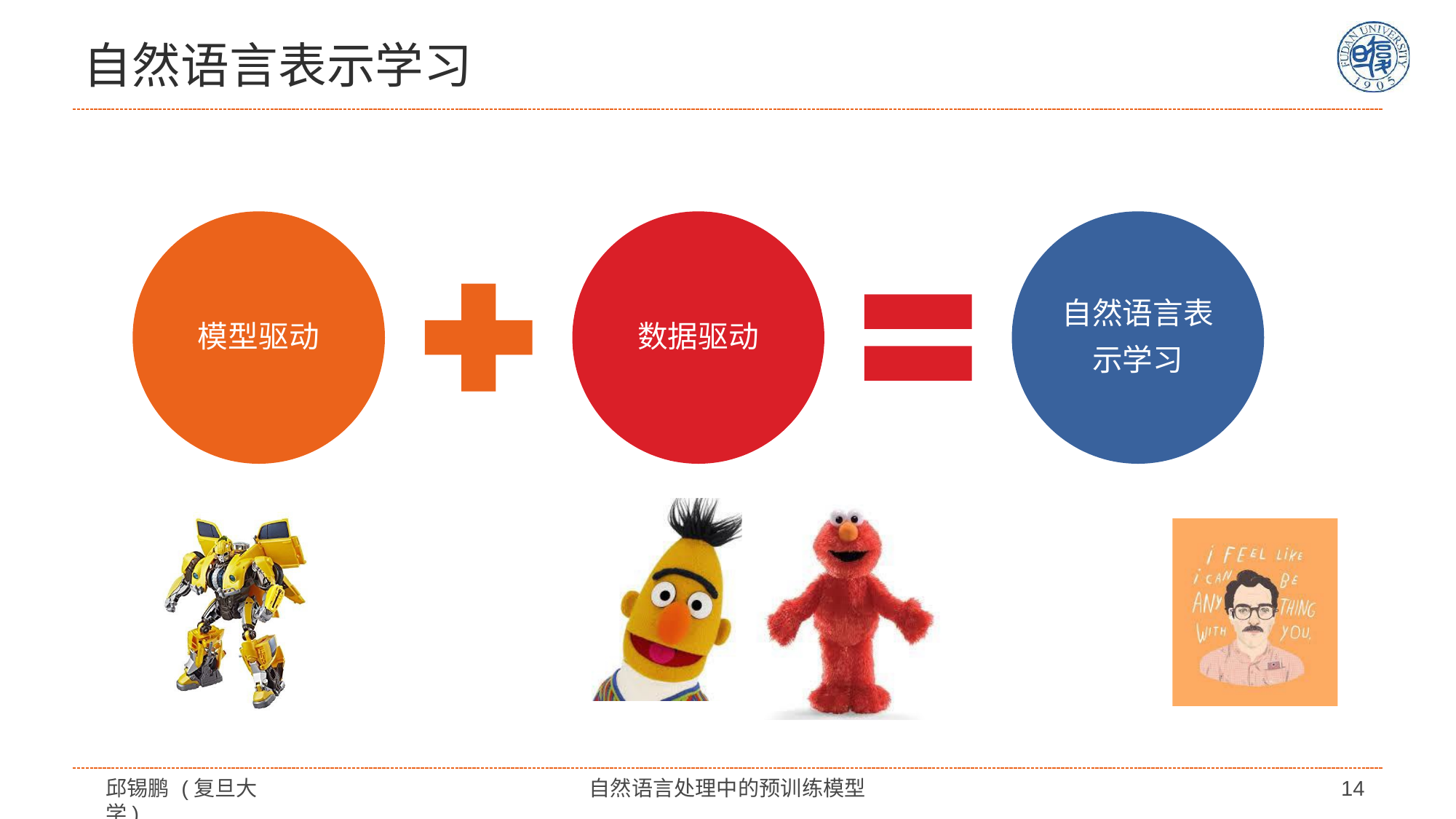

# 自然语言表示学习

自然语言表 示学习

模型驱动
数据驱动

邱锡鹏 (复旦大学)
自然语言处理中的预训练模型
14